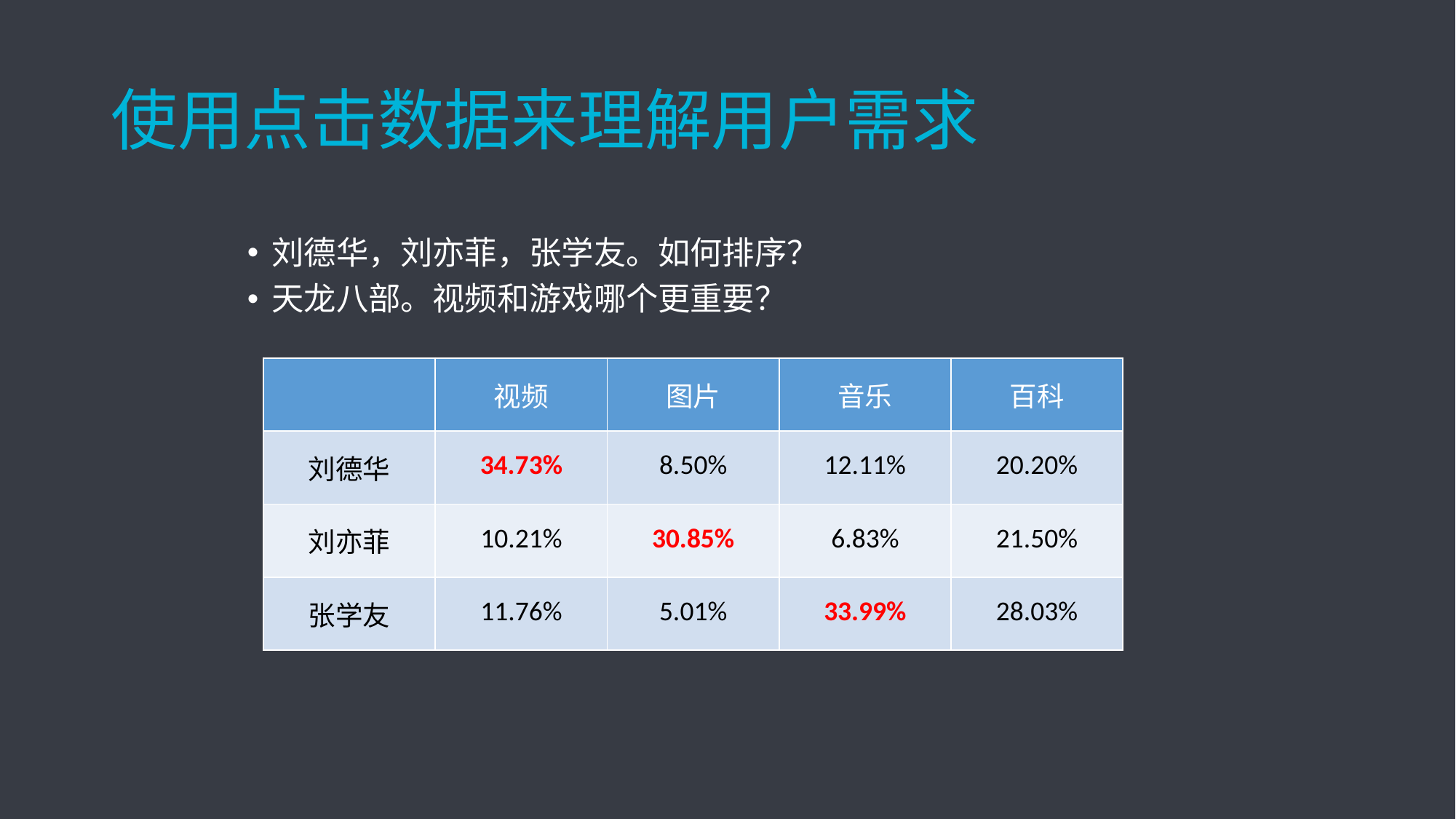

# 使用点击数据来理解用户需求
刘德华，刘亦菲，张学友。如何排序？
天龙八部。视频和游戏哪个更重要？
|  | 视频 | 图片 | 音乐 | 百科 |
| --- | --- | --- | --- | --- |
| 刘德华 | 34.73% | 8.50% | 12.11% | 20.20% |
| 刘亦菲 | 10.21% | 30.85% | 6.83% | 21.50% |
| 张学友 | 11.76% | 5.01% | 33.99% | 28.03% |